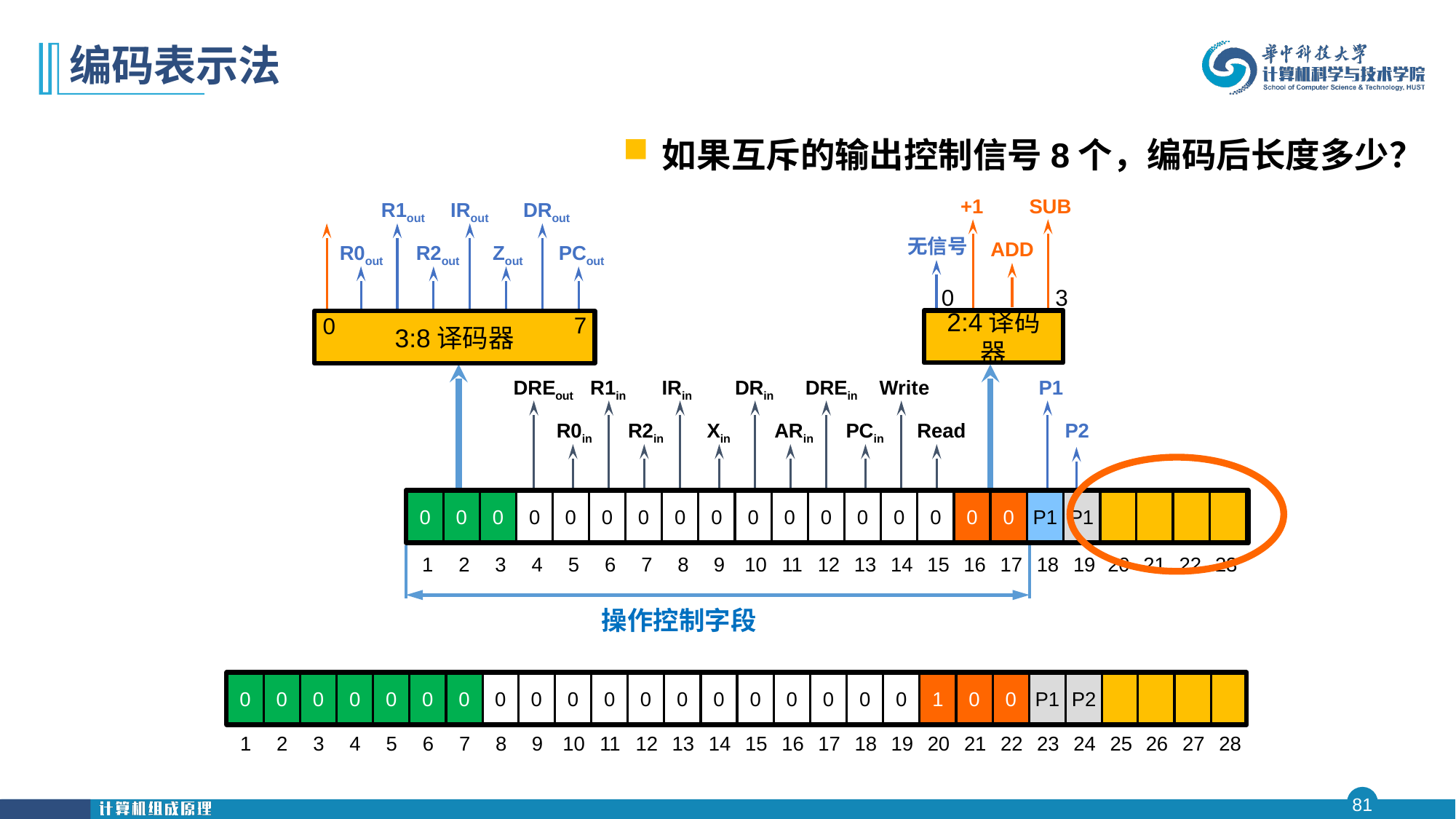

# 编码表示法
如果互斥的输出控制信号8个，编码后长度多少？
+1
SUB
ADD
无信号
0
3
2:4译码器
R1out
IRout
DRout
R0out
R2out
Zout
PCout
7
0
3:8译码器
DREout
R1in
IRin
DRin
DREin
Write
P1
R0in
R2in
Xin
ARin
PCin
Read
P2

0
0
0
0
0
0
0
0
0
0
0
0
0
0
0
0
0
P1
P1
1
2
3
4
5
6
7
8
9
10
11
12
13
14
15
16
17
18
19
20
21
22
23
操作控制字段

1
0
0
0
0
0
0
0
0
0
0
0
0
0
0
0
0
0
0
0
0
0
P1
P2

1
2
3
4
5
6
7
8
9
10
11
12
13
14
15
16
17
18
19
20
21
22
23
24
25
26
27
28
0
0
0
0
0
0
0
1
0
0